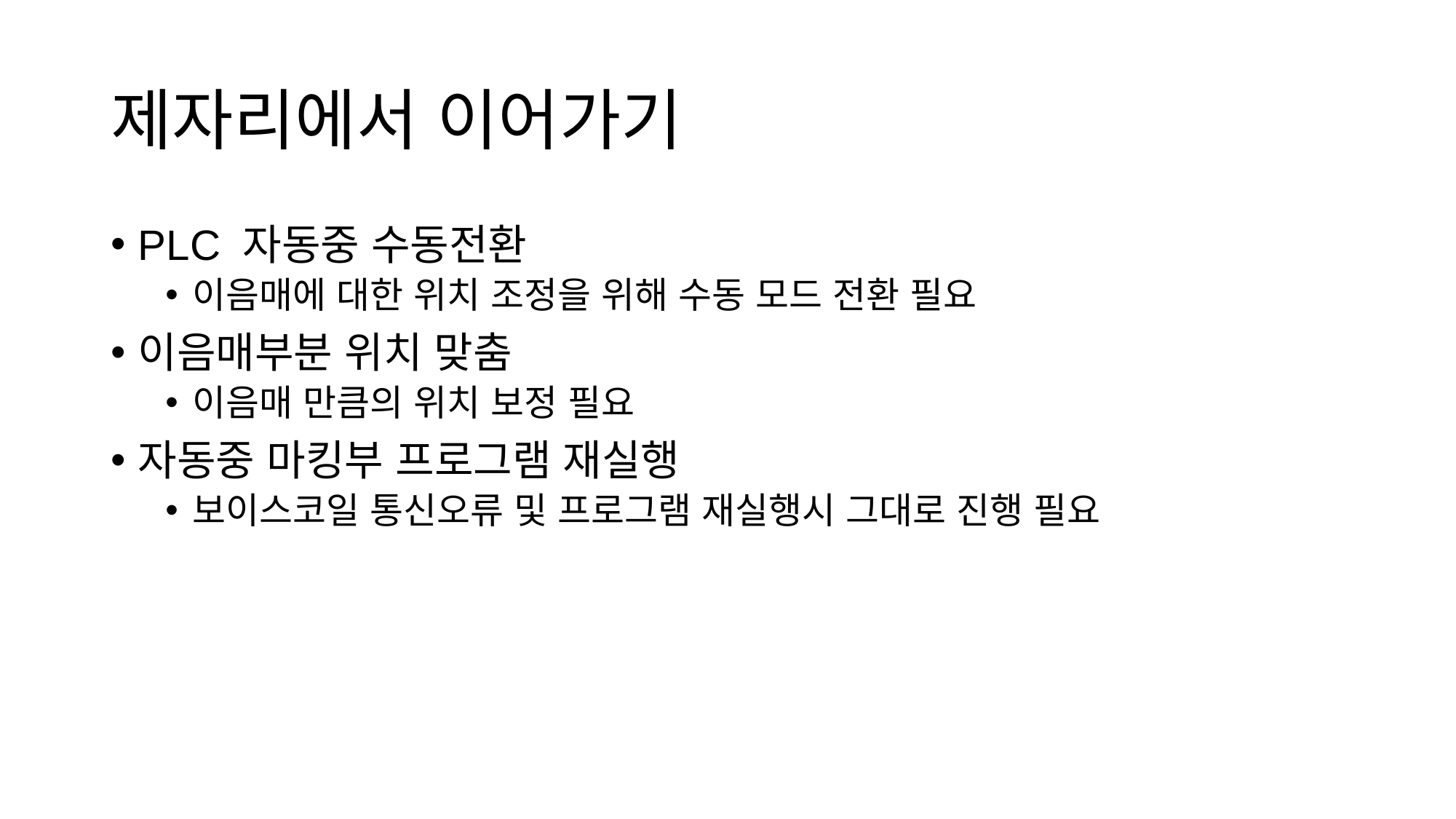

# 제자리에서 이어가기
PLC 자동중 수동전환
이음매에 대한 위치 조정을 위해 수동 모드 전환 필요
이음매부분 위치 맞춤
이음매 만큼의 위치 보정 필요
자동중 마킹부 프로그램 재실행
보이스코일 통신오류 및 프로그램 재실행시 그대로 진행 필요